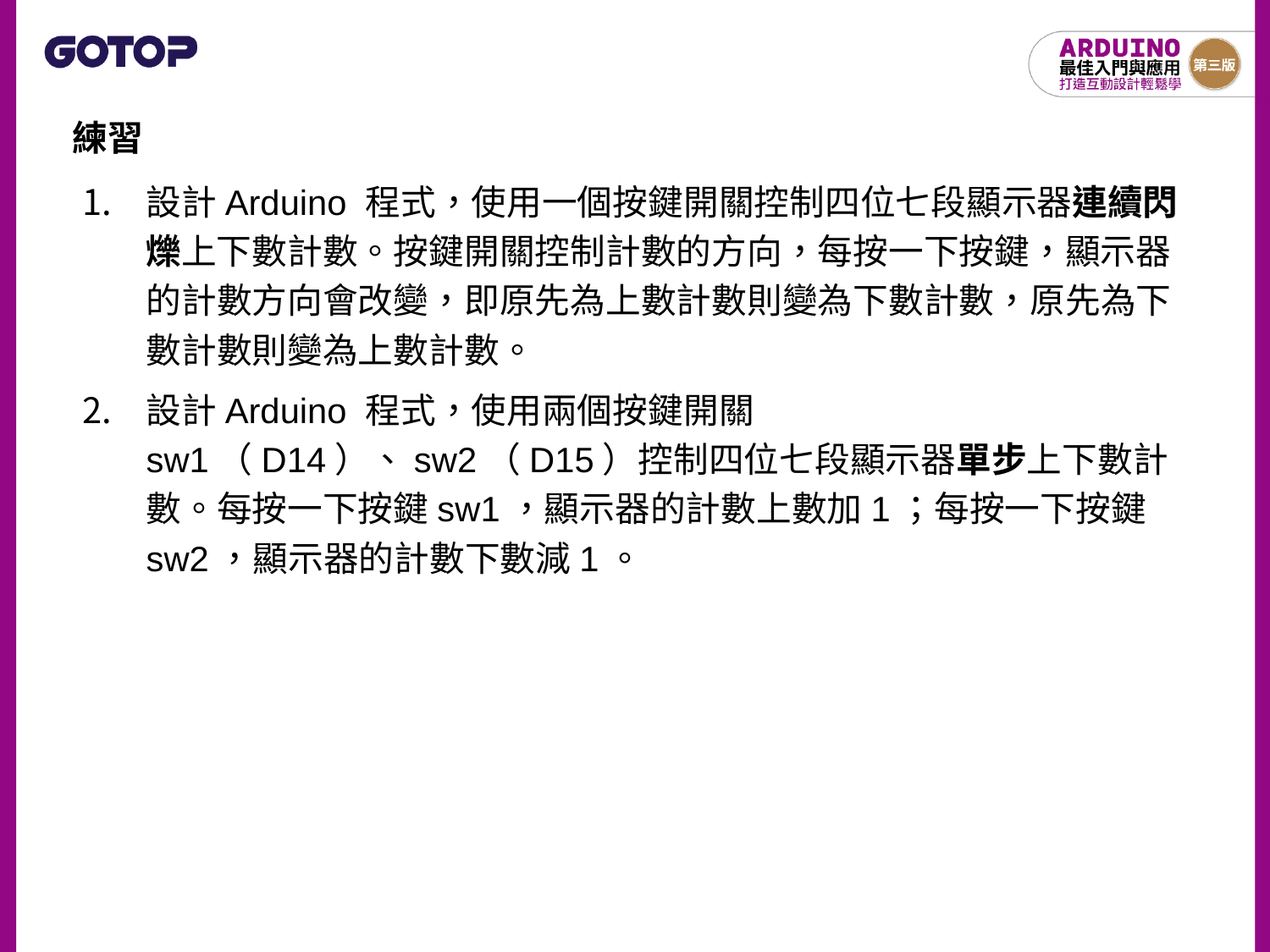

練習
設計Arduino 程式，使用一個按鍵開關控制四位七段顯示器連續閃爍上下數計數。按鍵開關控制計數的方向，每按一下按鍵，顯示器的計數方向會改變，即原先為上數計數則變為下數計數，原先為下數計數則變為上數計數。
設計Arduino 程式，使用兩個按鍵開關sw1（D14）、sw2（D15）控制四位七段顯示器單步上下數計數。每按一下按鍵sw1，顯示器的計數上數加1；每按一下按鍵sw2，顯示器的計數下數減1。